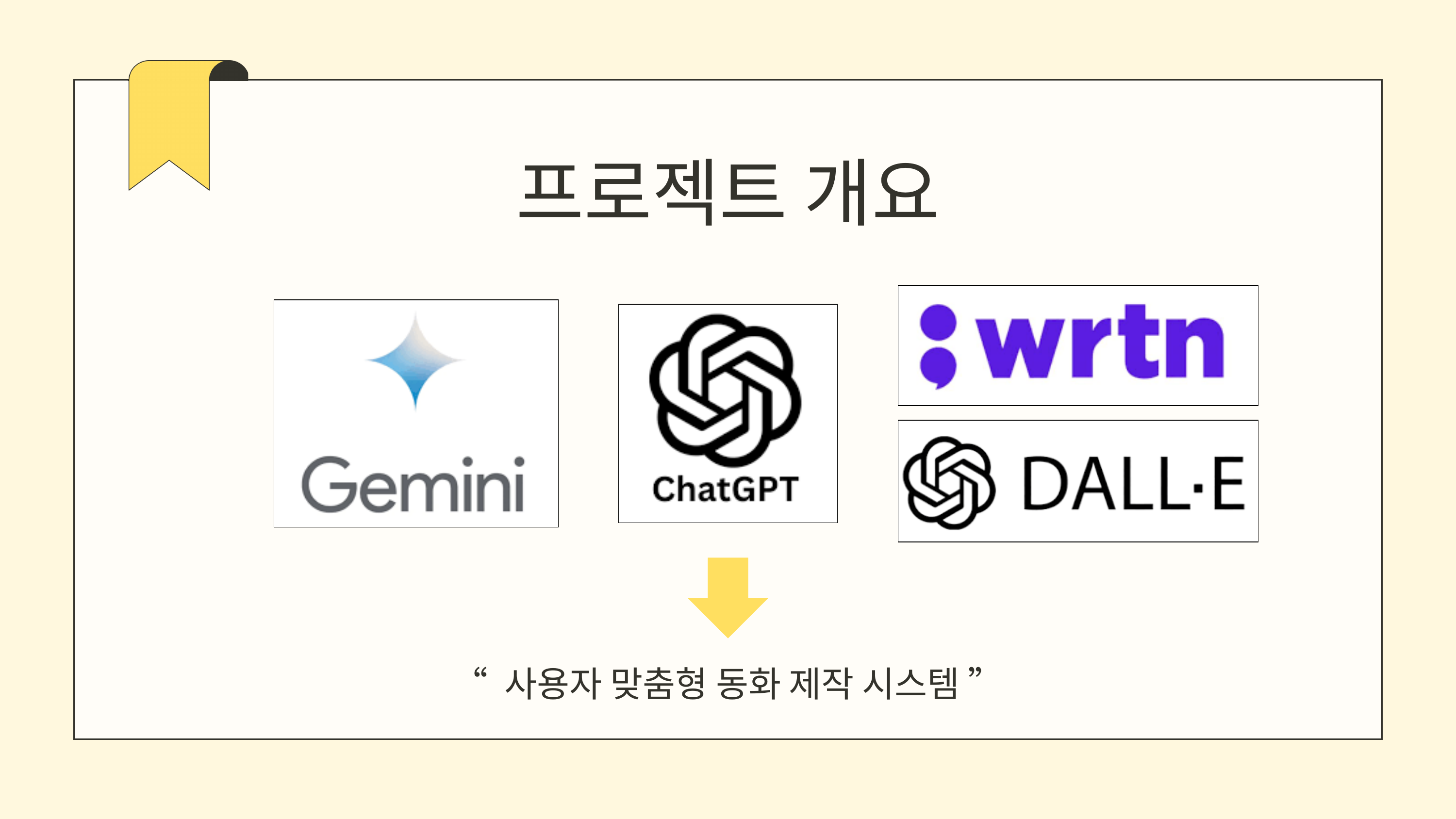

프로젝트 개요

“ 사용자 맞춤형 동화 제작 시스템 ”